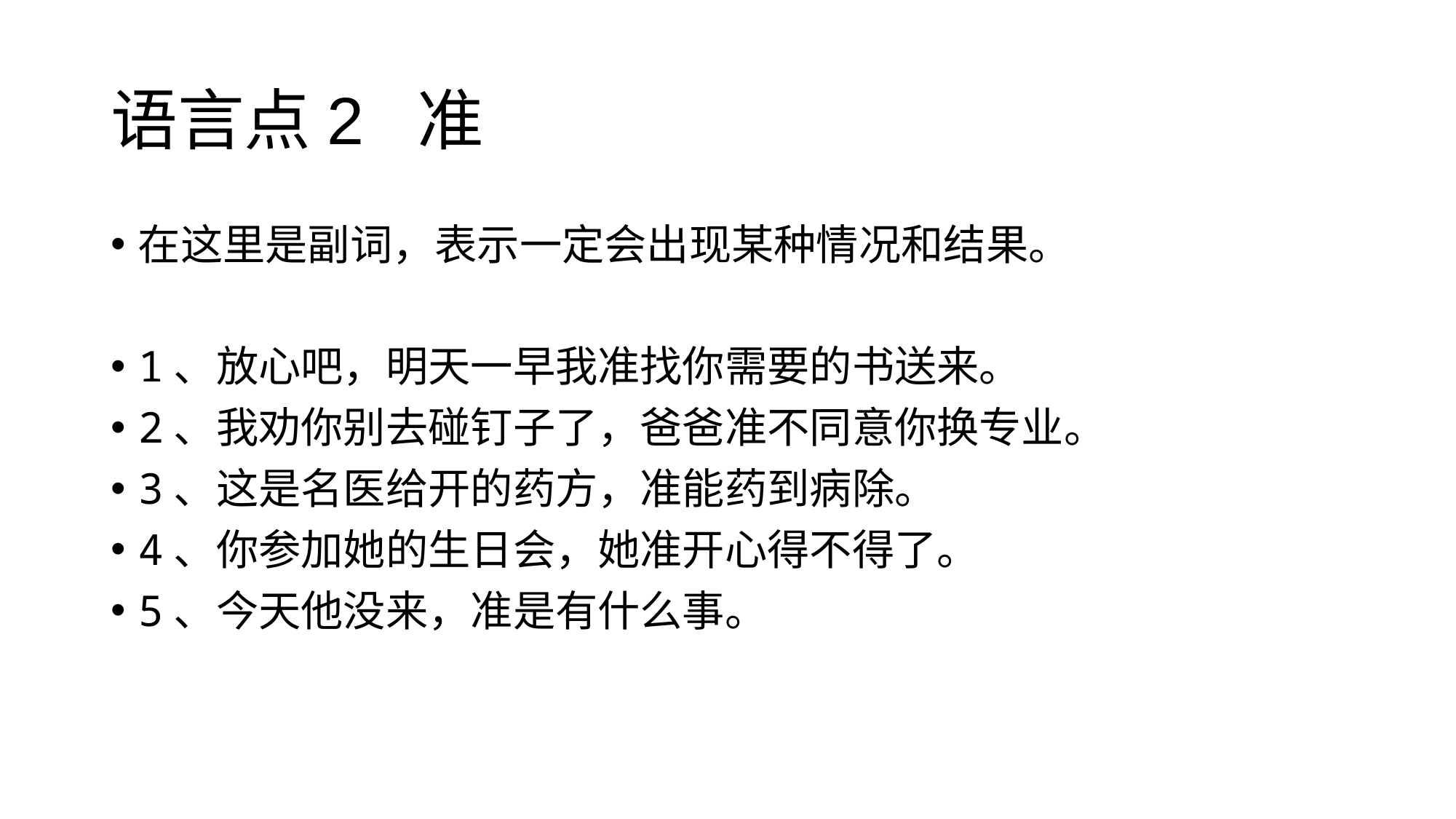

# 语言点2  准
在这里是副词，表示一定会出现某种情况和结果。

1、放心吧，明天一早我准找你需要的书送来。
2、我劝你别去碰钉子了，爸爸准不同意你换专业。
3、这是名医给开的药方，准能药到病除。
4、你参加她的生日会，她准开心得不得了。
5、今天他没来，准是有什么事。